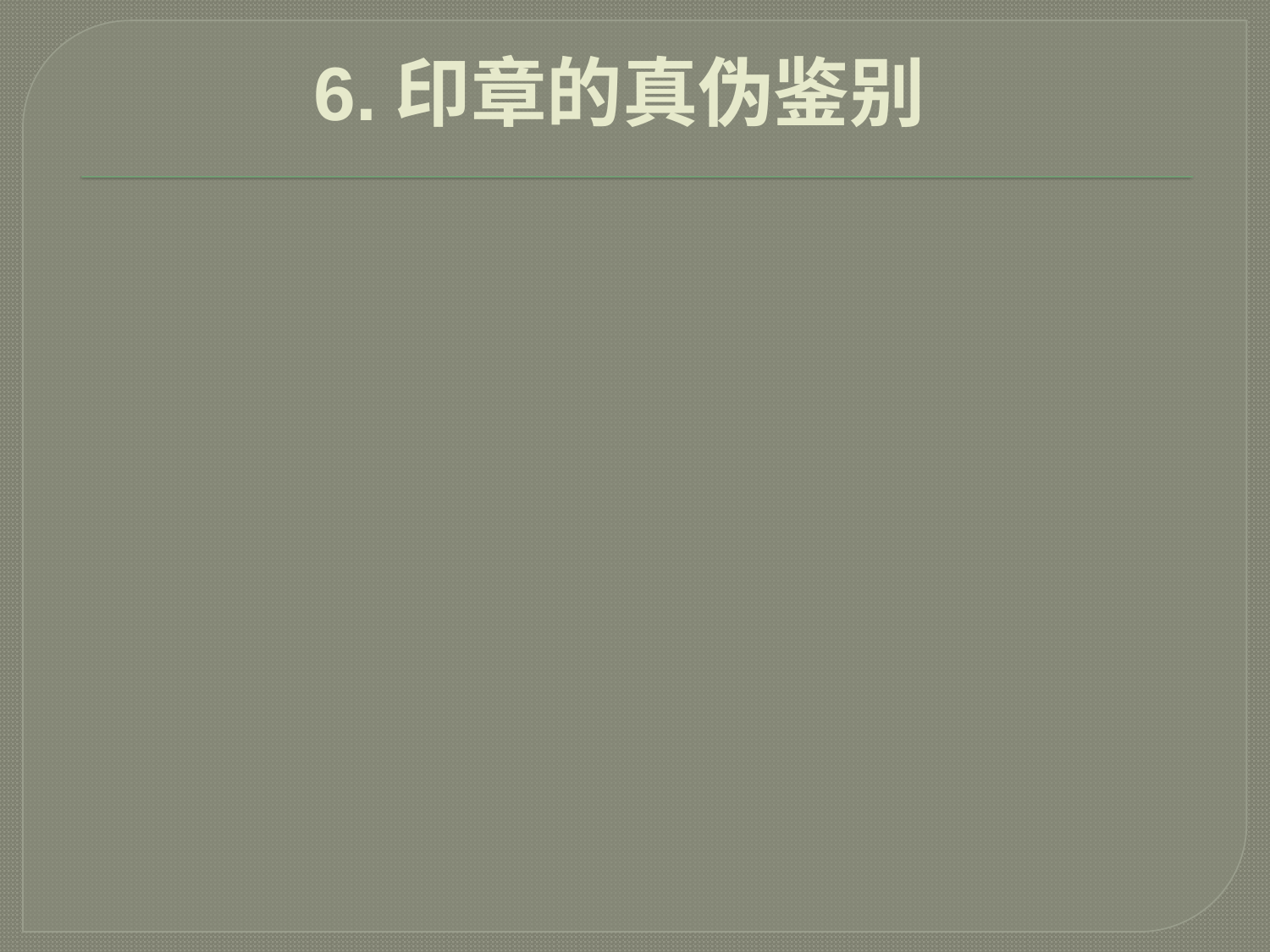

# 6.印章的真伪鉴别
印章的真伪鉴别难点是：
   相同印章所加盖的印鉴是不同的；
   伪造技术高，导致逼真程度高；
   印鉴加盖在有底纹的凭单或文件上。